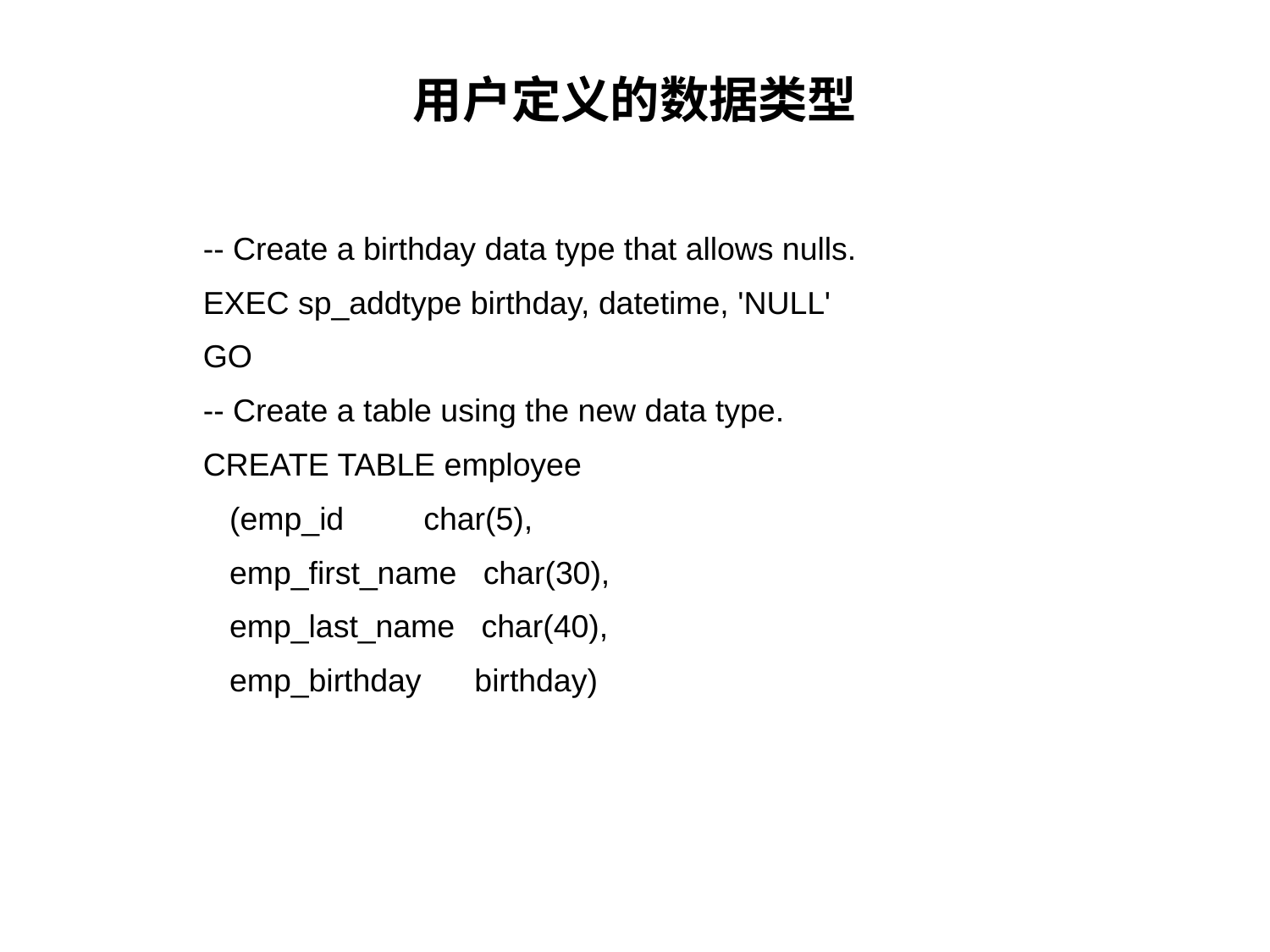

# 用户定义的数据类型
-- Create a birthday data type that allows nulls.
EXEC sp_addtype birthday, datetime, 'NULL'
GO
-- Create a table using the new data type.
CREATE TABLE employee
   (emp_id         char(5),
   emp_first_name   char(30),
   emp_last_name   char(40),
   emp_birthday      birthday)